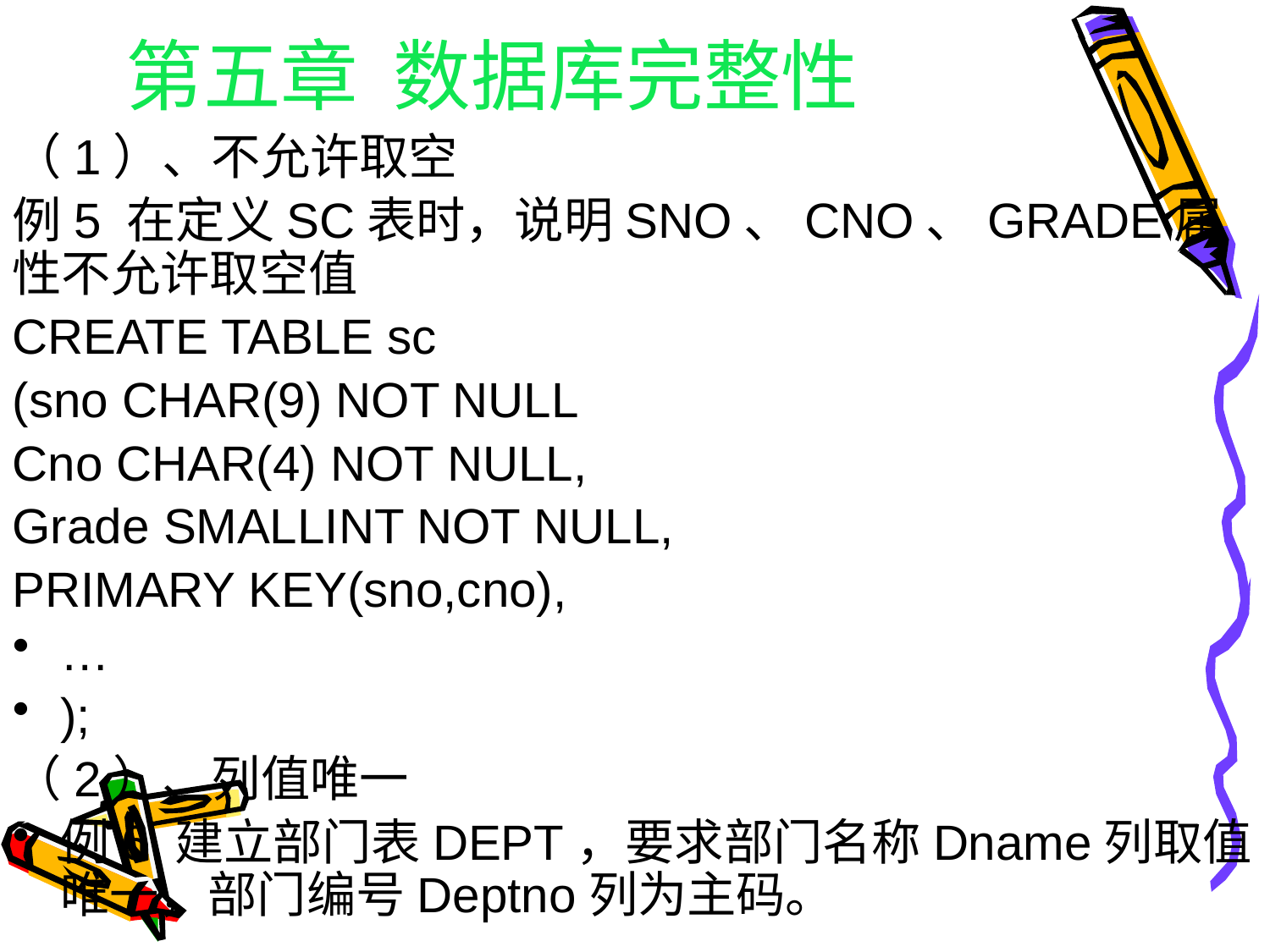

# 第五章  数据库完整性
（1）、不允许取空
例5 在定义SC表时，说明SNO、CNO、GRADE属性不允许取空值
CREATE TABLE sc
(sno CHAR(9) NOT NULL
Cno CHAR(4) NOT NULL,
Grade SMALLINT NOT NULL,
PRIMARY KEY(sno,cno),
…
);
（2）、列值唯一
例6 建立部门表DEPT，要求部门名称Dname列取值唯一，部门编号Deptno列为主码。